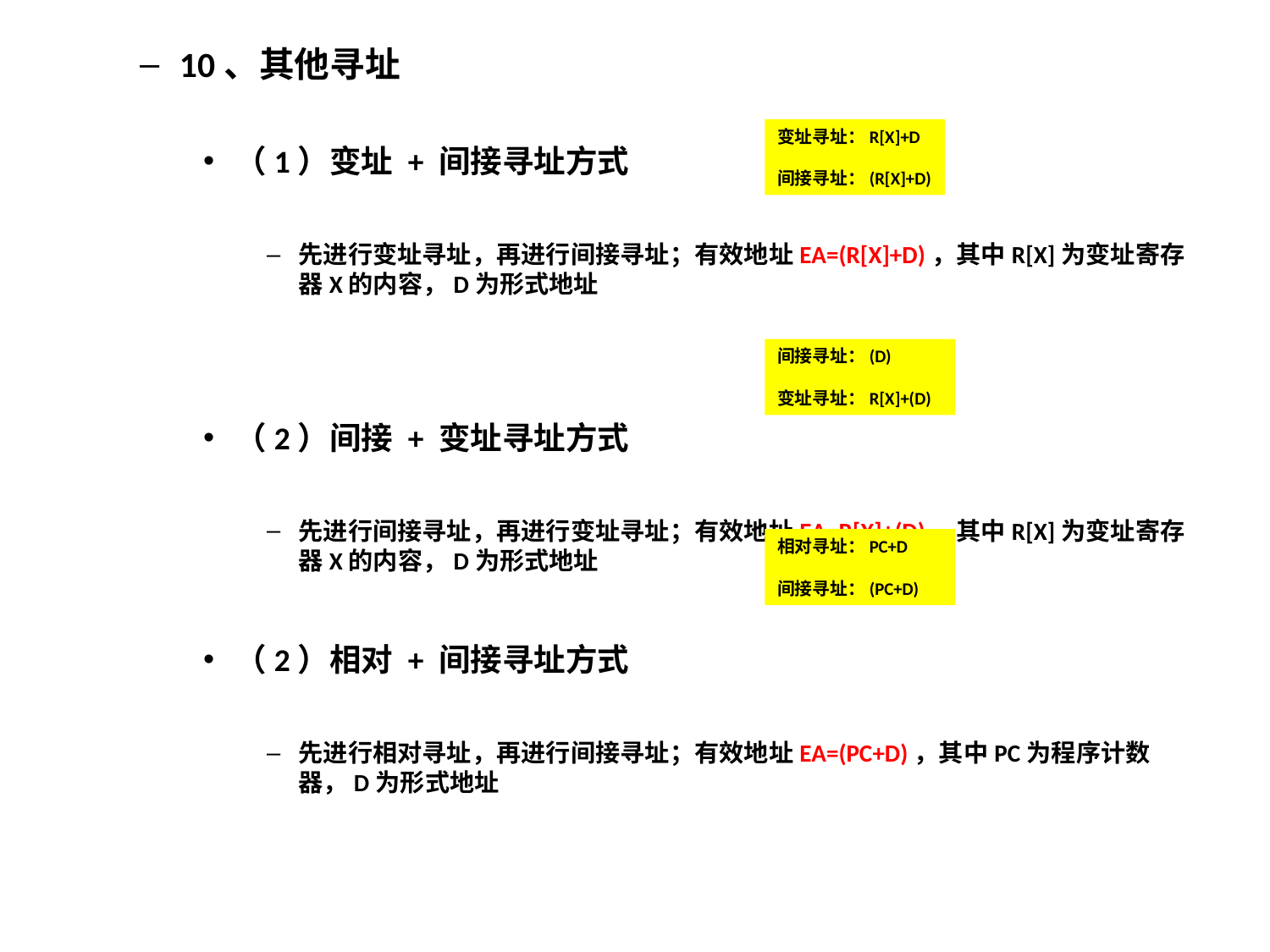

10、其他寻址

（1）变址 + 间接寻址方式

先进行变址寻址，再进行间接寻址；有效地址EA=(R[X]+D)，其中R[X]为变址寄存器X的内容，D为形式地址

（2）间接 + 变址寻址方式

先进行间接寻址，再进行变址寻址；有效地址EA=R[X]+(D)，其中R[X]为变址寄存器X的内容，D为形式地址

（2）相对 + 间接寻址方式

先进行相对寻址，再进行间接寻址；有效地址EA=(PC+D)，其中PC为程序计数器，D为形式地址

变址寻址：R[X]+D

间接寻址：(R[X]+D)
间接寻址：(D)

变址寻址：R[X]+(D)
相对寻址：PC+D

间接寻址：(PC+D)